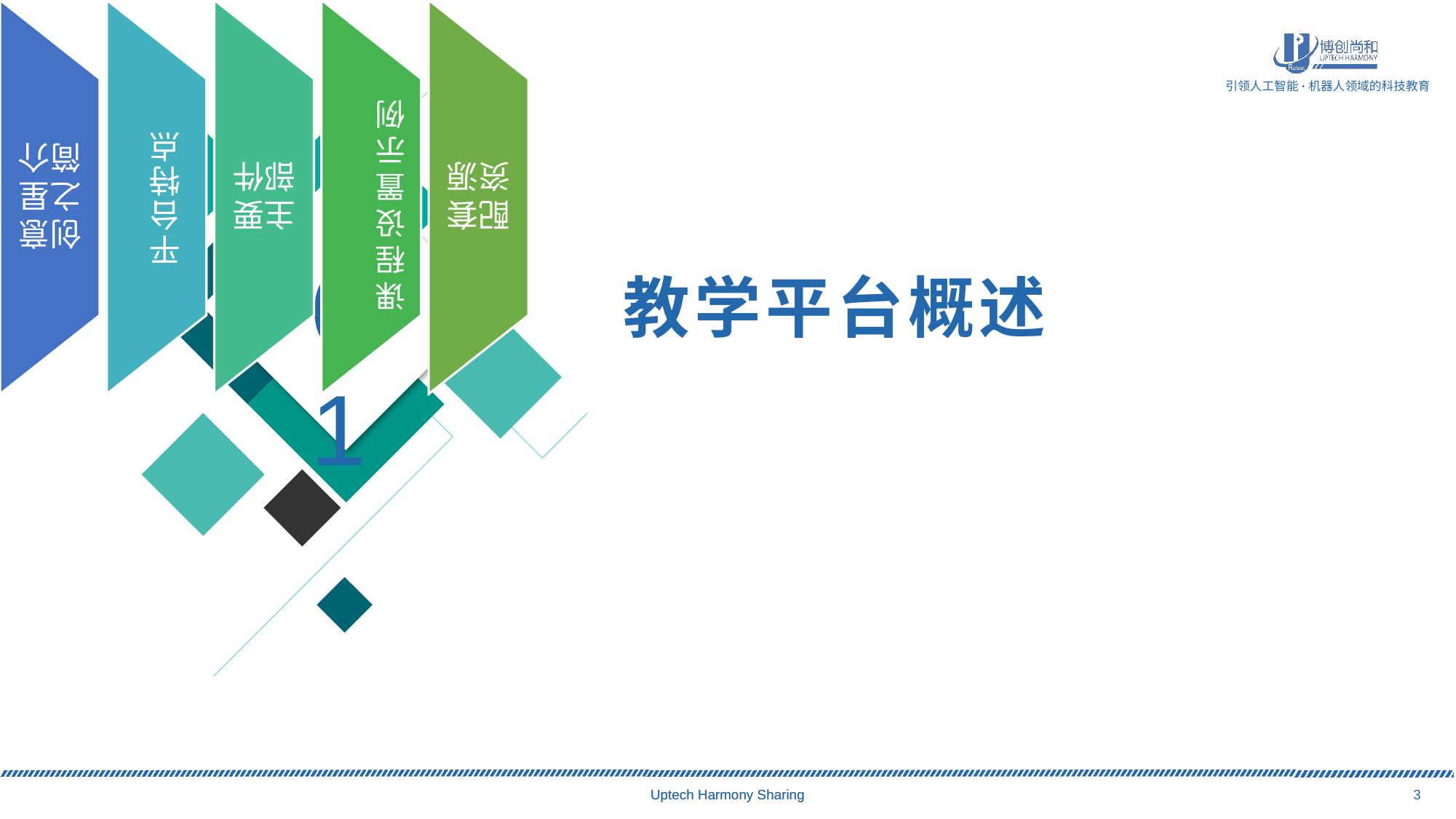

01

教学平台概述
创意之星简介
平台特点
主要部件
课程设置示例

配套资源
Uptech Harmony Sharing
Uptech Harmony Sharing
3
3